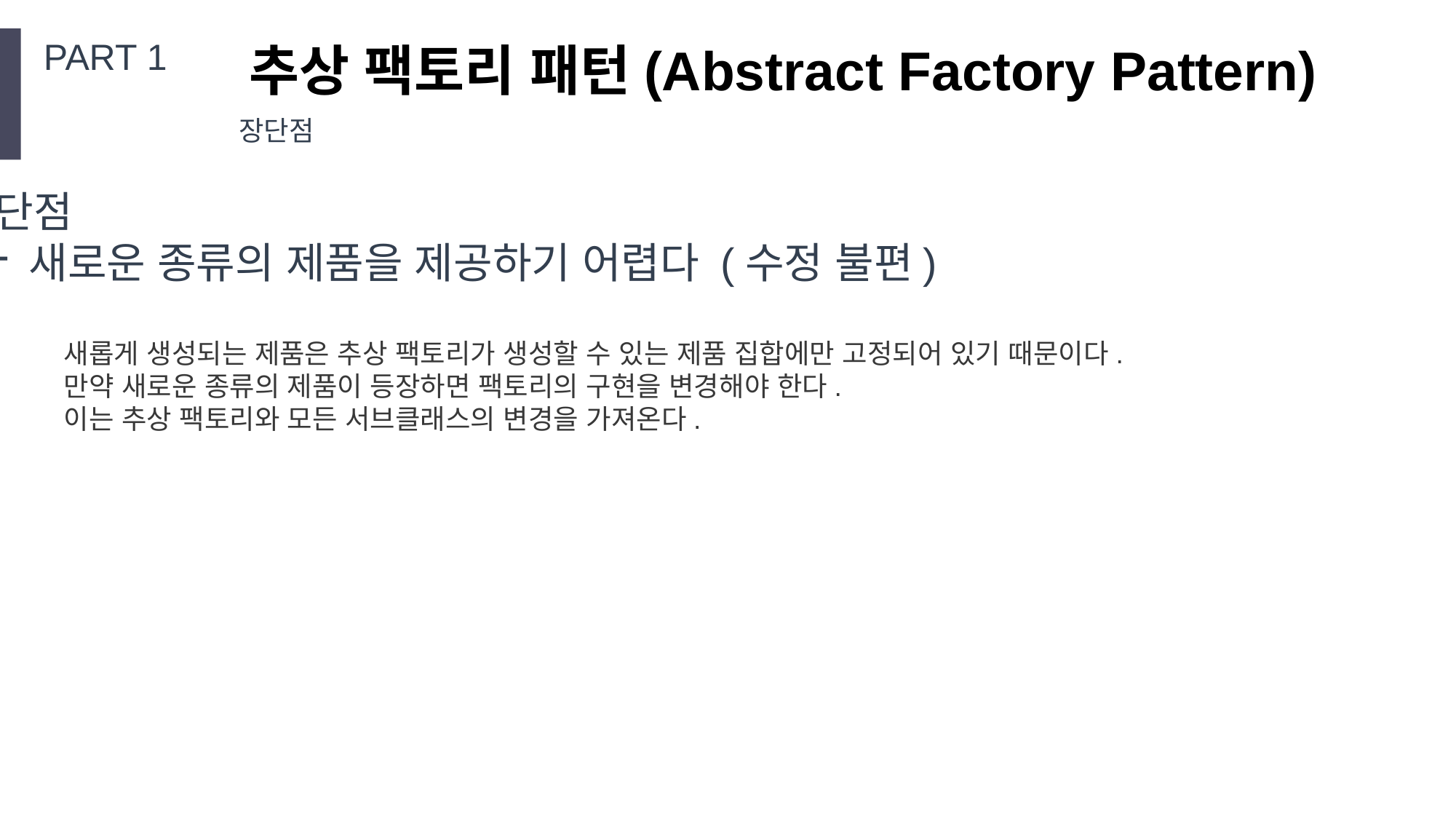

PART 1
추상 팩토리 패턴(Abstract Factory Pattern)
장단점
단점
새로운 종류의 제품을 제공하기 어렵다 (수정 불편)

새롭게 생성되는 제품은 추상 팩토리가 생성할 수 있는 제품 집합에만 고정되어 있기 때문이다.
만약 새로운 종류의 제품이 등장하면 팩토리의 구현을 변경해야 한다.
이는 추상 팩토리와 모든 서브클래스의 변경을 가져온다.